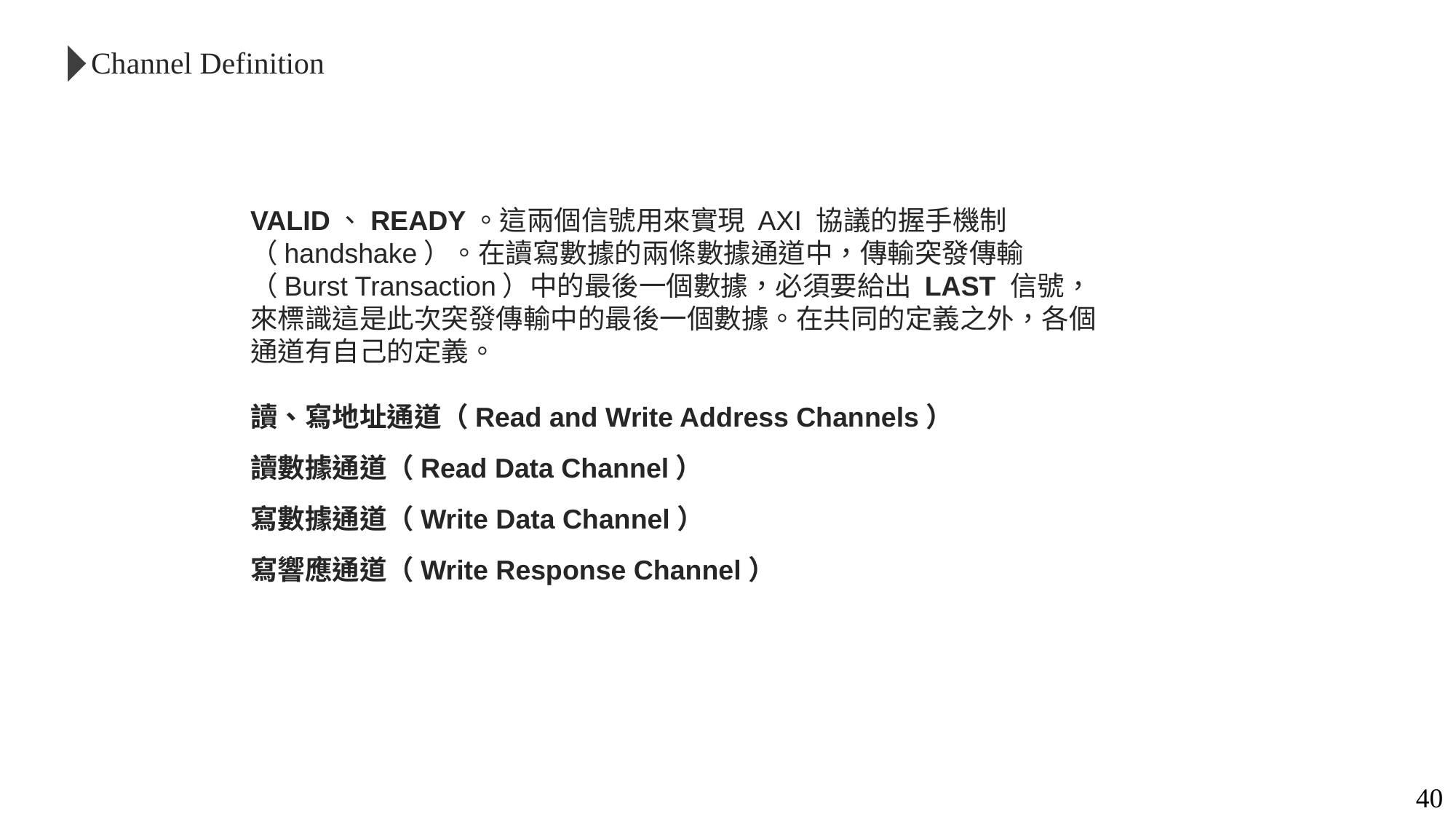

Channel Definition

VALID、READY。這兩個信號用來實現 AXI 協議的握手機制（handshake）。在讀寫數據的兩條數據通道中，傳輸突發傳輸（Burst Transaction）中的最後一個數據，必須要給出 LAST 信號，來標識這是此次突發傳輸中的最後一個數據。在共同的定義之外，各個通道有自己的定義。

讀、寫地址通道（Read and Write Address Channels）
讀數據通道（Read Data Channel）
寫數據通道（Write Data Channel）
寫響應通道（Write Response Channel）
40